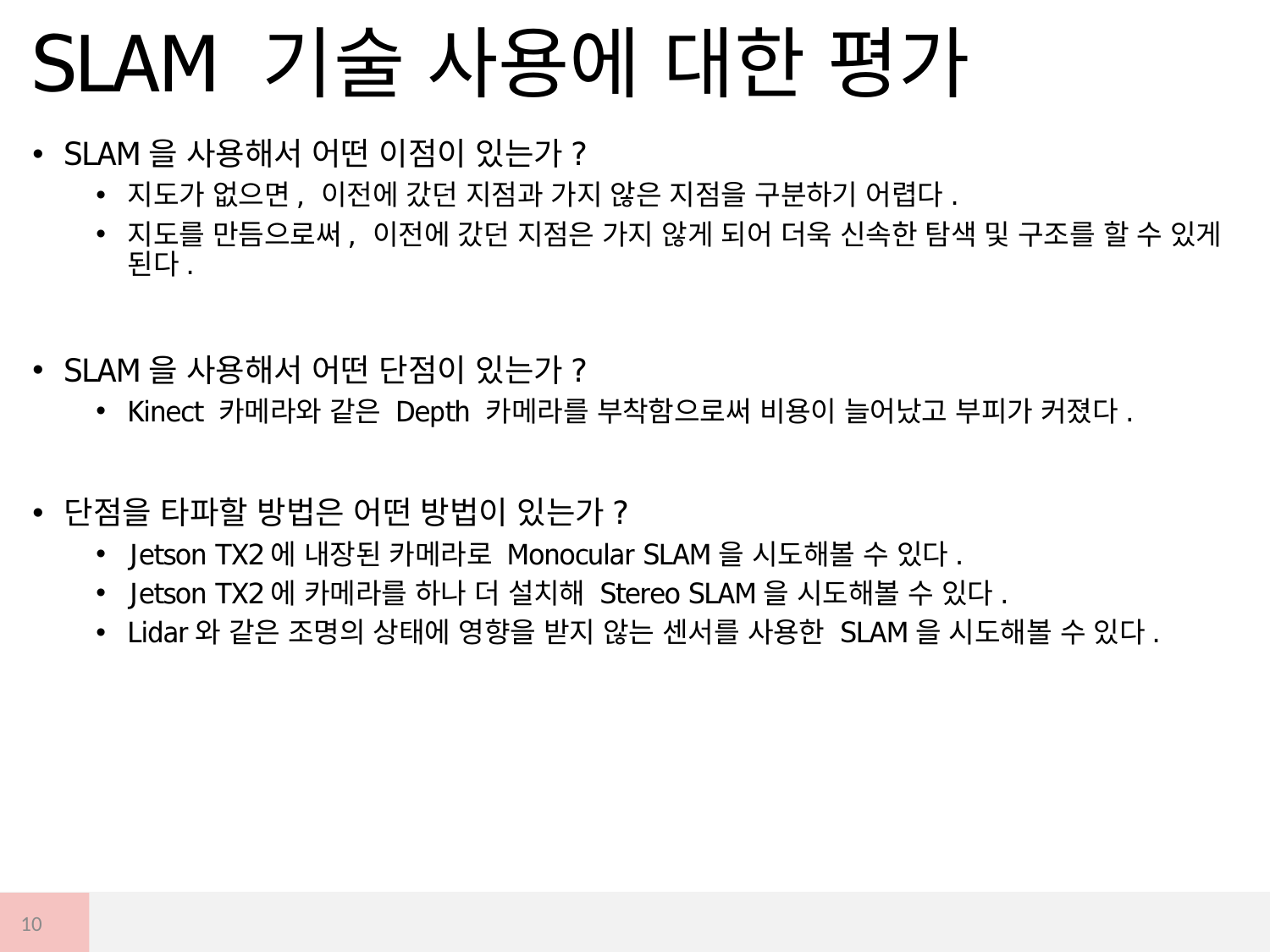

# SLAM 기술 사용에 대한 평가
SLAM을 사용해서 어떤 이점이 있는가?
지도가 없으면, 이전에 갔던 지점과 가지 않은 지점을 구분하기 어렵다.
지도를 만듬으로써, 이전에 갔던 지점은 가지 않게 되어 더욱 신속한 탐색 및 구조를 할 수 있게 된다.

SLAM을 사용해서 어떤 단점이 있는가?
Kinect 카메라와 같은 Depth 카메라를 부착함으로써 비용이 늘어났고 부피가 커졌다.

단점을 타파할 방법은 어떤 방법이 있는가?
Jetson TX2에 내장된 카메라로 Monocular SLAM을 시도해볼 수 있다.
Jetson TX2에 카메라를 하나 더 설치해 Stereo SLAM을 시도해볼 수 있다.
Lidar와 같은 조명의 상태에 영향을 받지 않는 센서를 사용한 SLAM을 시도해볼 수 있다.
10